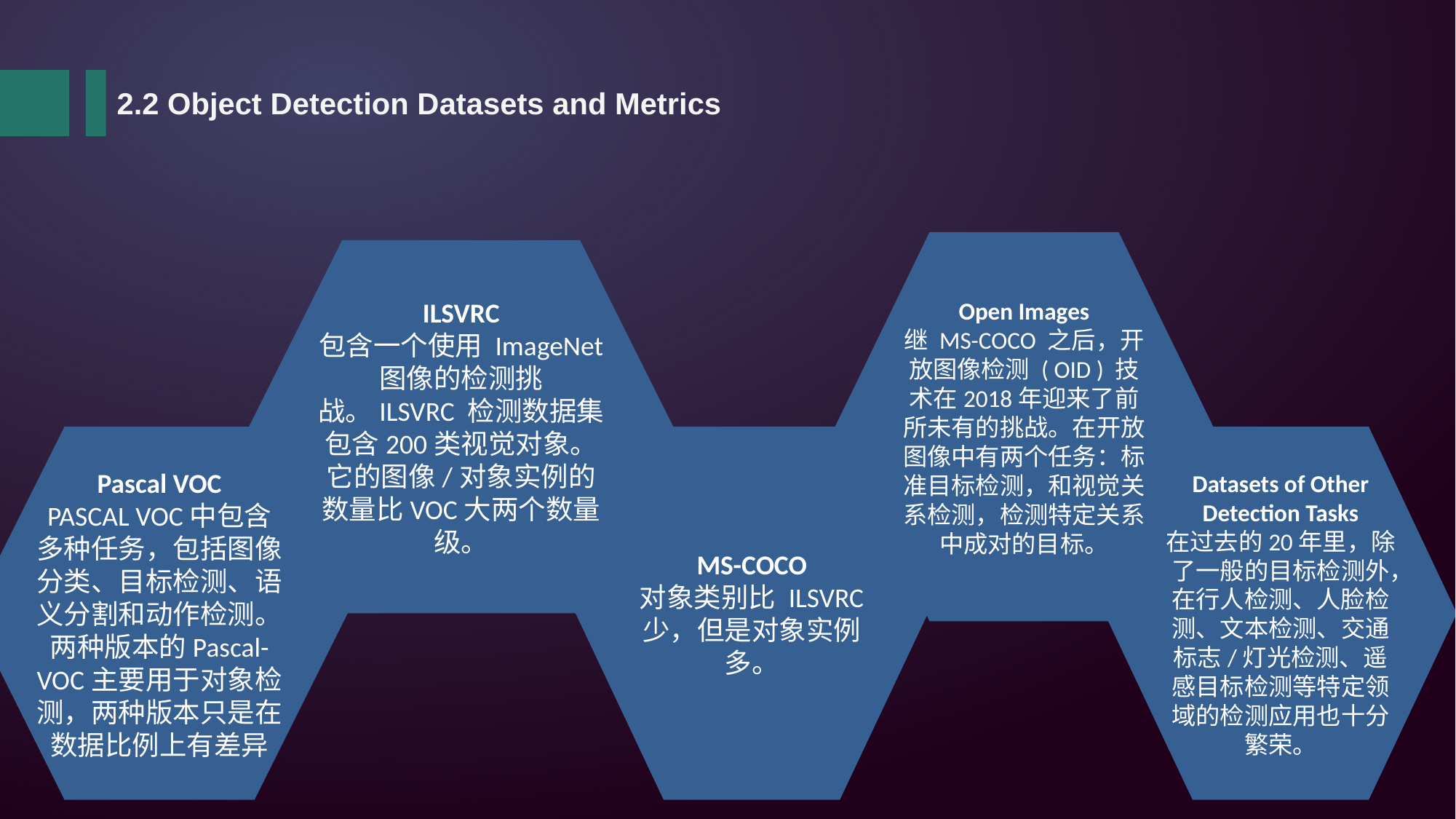

2.2 Object Detection Datasets and Metrics
Open Images
继 MS-COCO 之后，开放图像检测 ( OID ) 技术在2018年迎来了前所未有的挑战。在开放图像中有两个任务：标准目标检测，和视觉关系检测，检测特定关系中成对的目标。
ILSVRC
包含一个使用 ImageNet 图像的检测挑战。ILSVRC 检测数据集包含200类视觉对象。它的图像/对象实例的数量比VOC大两个数量级。
Pascal VOC
PASCAL VOC中包含多种任务，包括图像分类、目标检测、语义分割和动作检测。两种版本的Pascal-VOC主要用于对象检测，两种版本只是在数据比例上有差异
MS-COCO
对象类别比 ILSVRC 少，但是对象实例多。
Datasets of Other Detection Tasks
在过去的20年里，除了一般的目标检测外，在行人检测、人脸检测、文本检测、交通标志/灯光检测、遥感目标检测等特定领域的检测应用也十分繁荣。